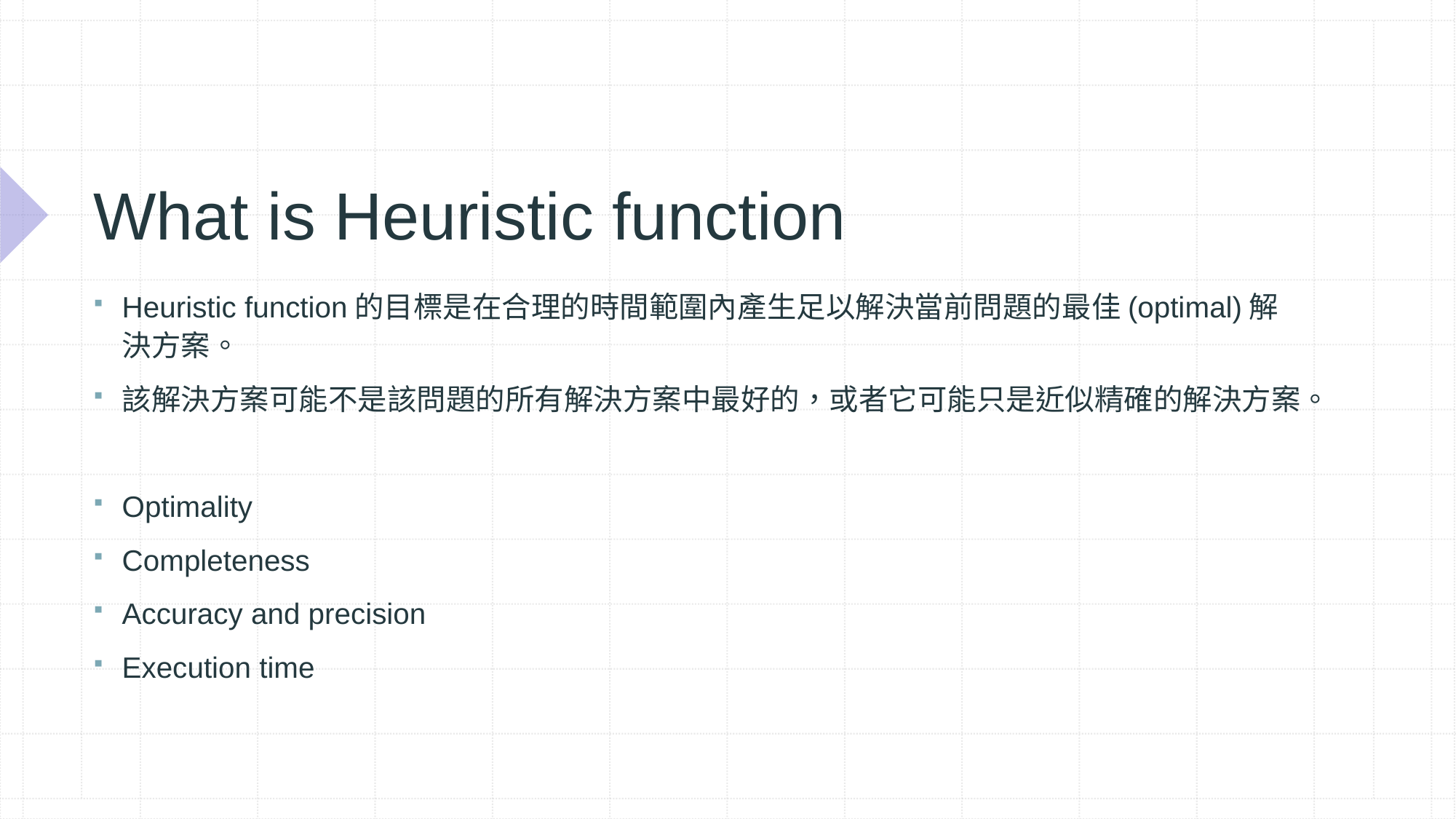

# What is Heuristic function
Heuristic function的目標是在合理的時間範圍內產生足以解決當前問題的最佳(optimal)解決方案。
該解決方案可能不是該問題的所有解決方案中最好的，或者它可能只是近似精確的解決方案。

Optimality
Completeness
Accuracy and precision
Execution time